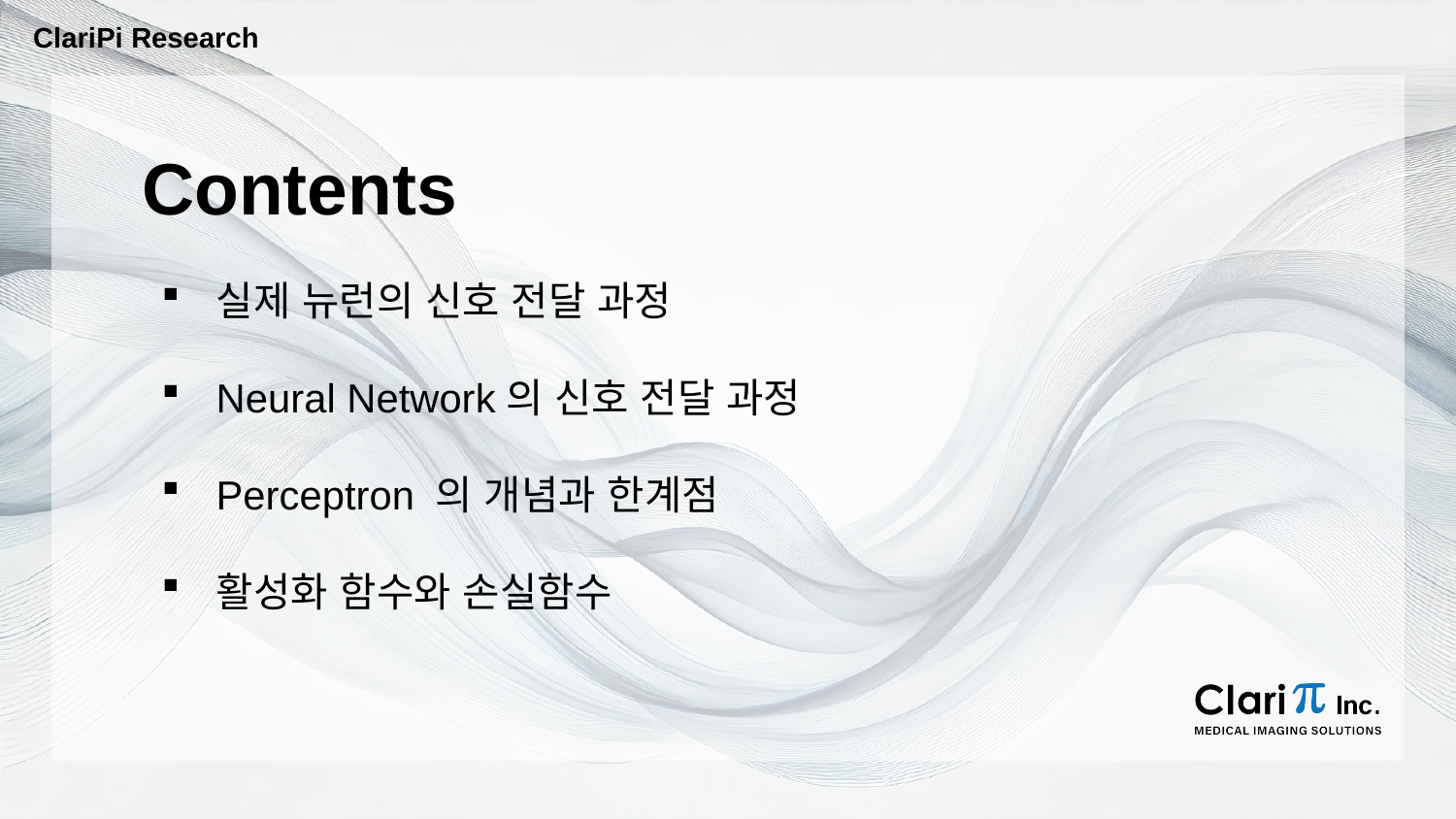

Contents
실제 뉴런의 신호 전달 과정

Neural Network의 신호 전달 과정

Perceptron 의 개념과 한계점

활성화 함수와 손실함수